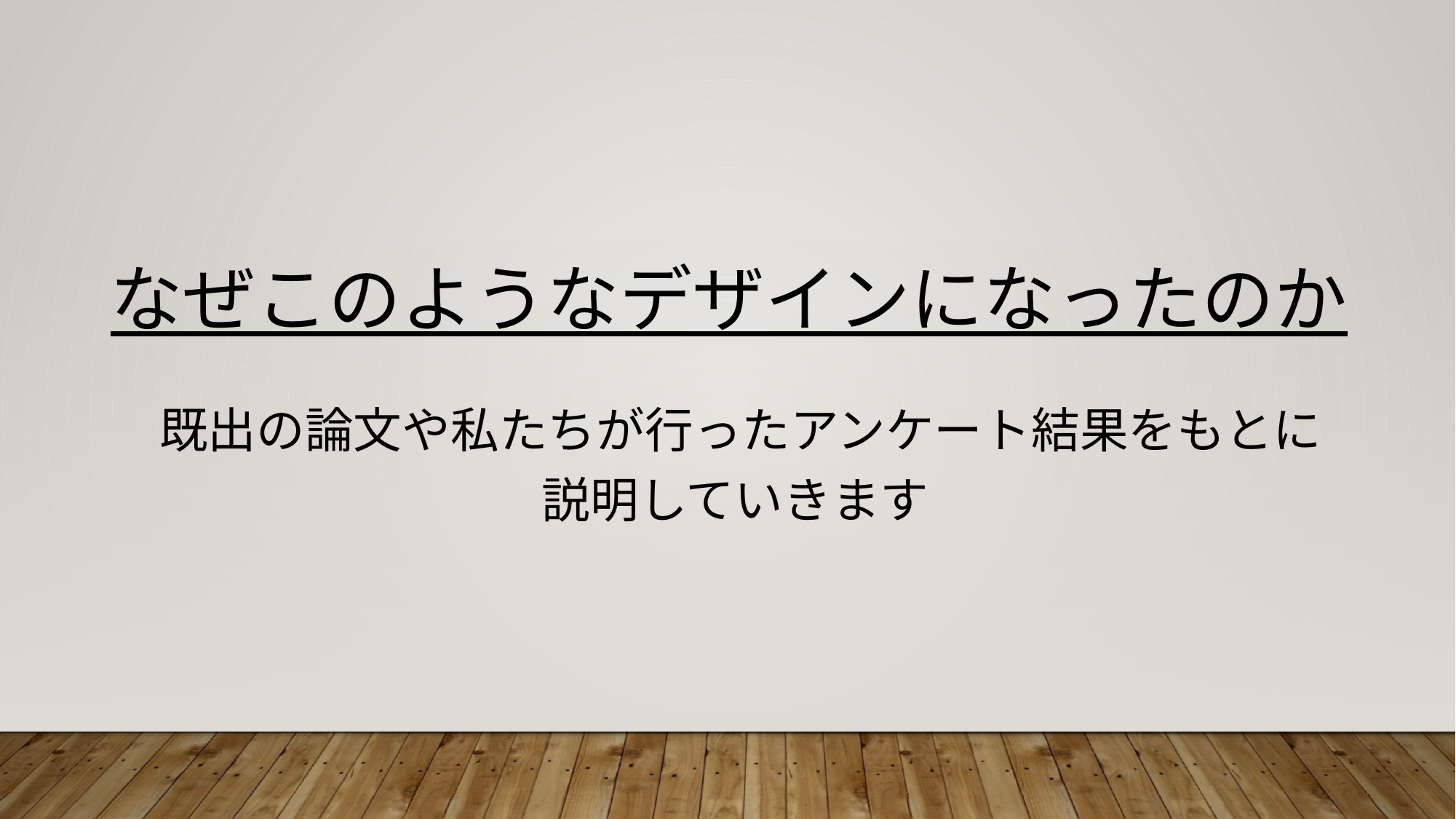

なぜこのようなデザインになったのか
既出の論文や私たちが行ったアンケート結果をもとに
説明していきます